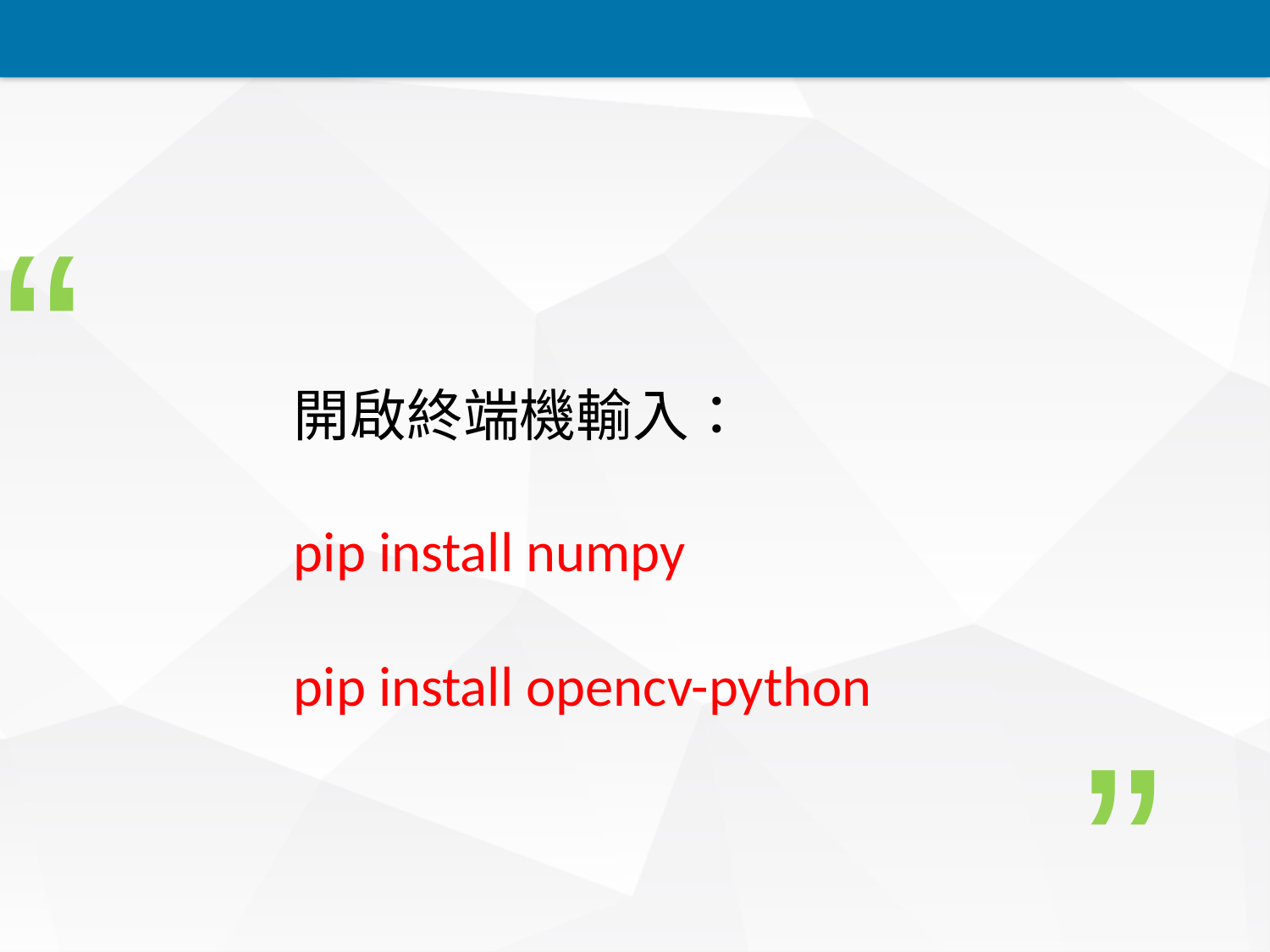

“
開啟終端機輸入：
pip install numpy
pip install opencv-python
”